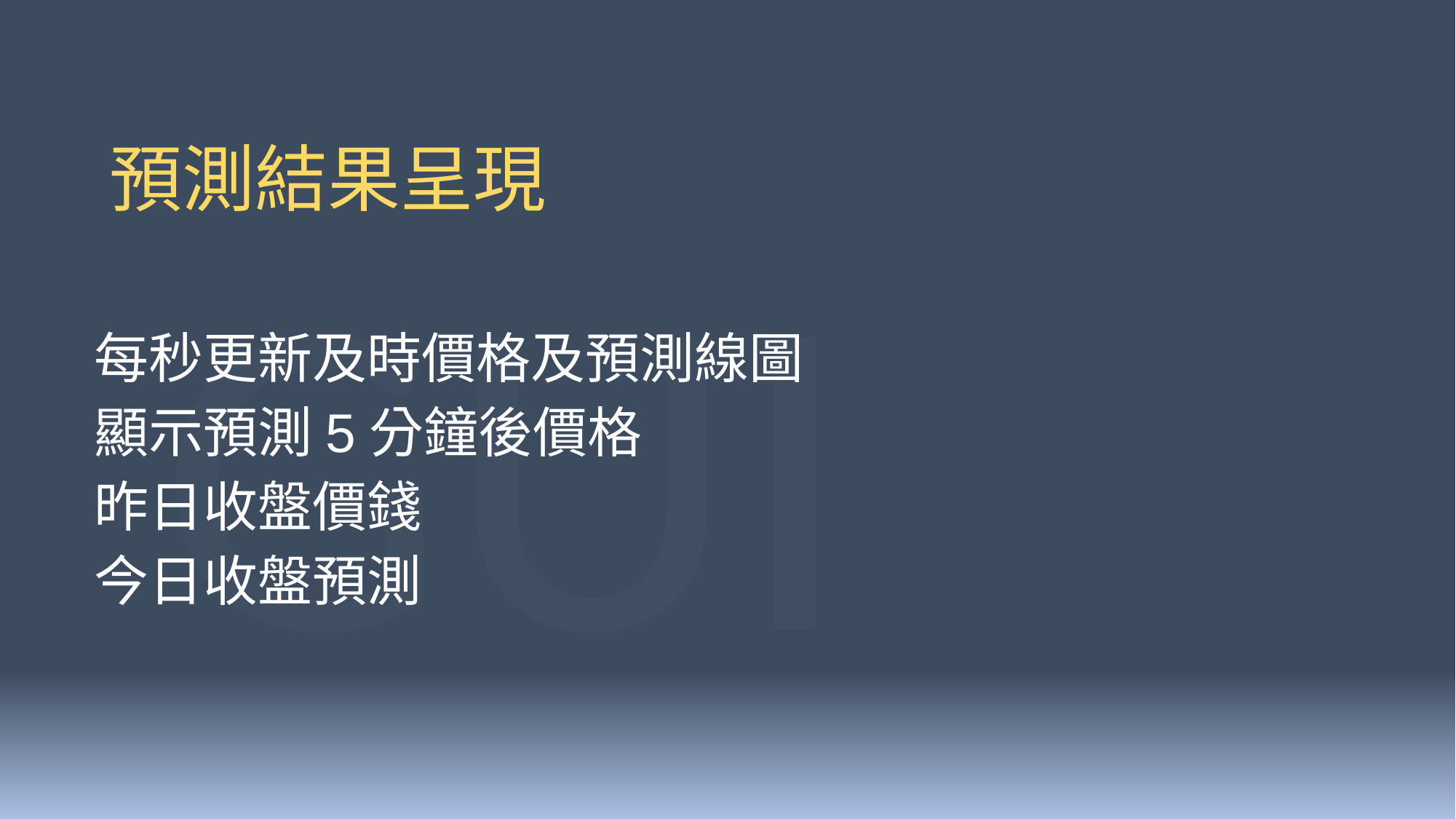

GUI
預測結果呈現
每秒更新及時價格及預測線圖
顯示預測5分鐘後價格
昨日收盤價錢
今日收盤預測